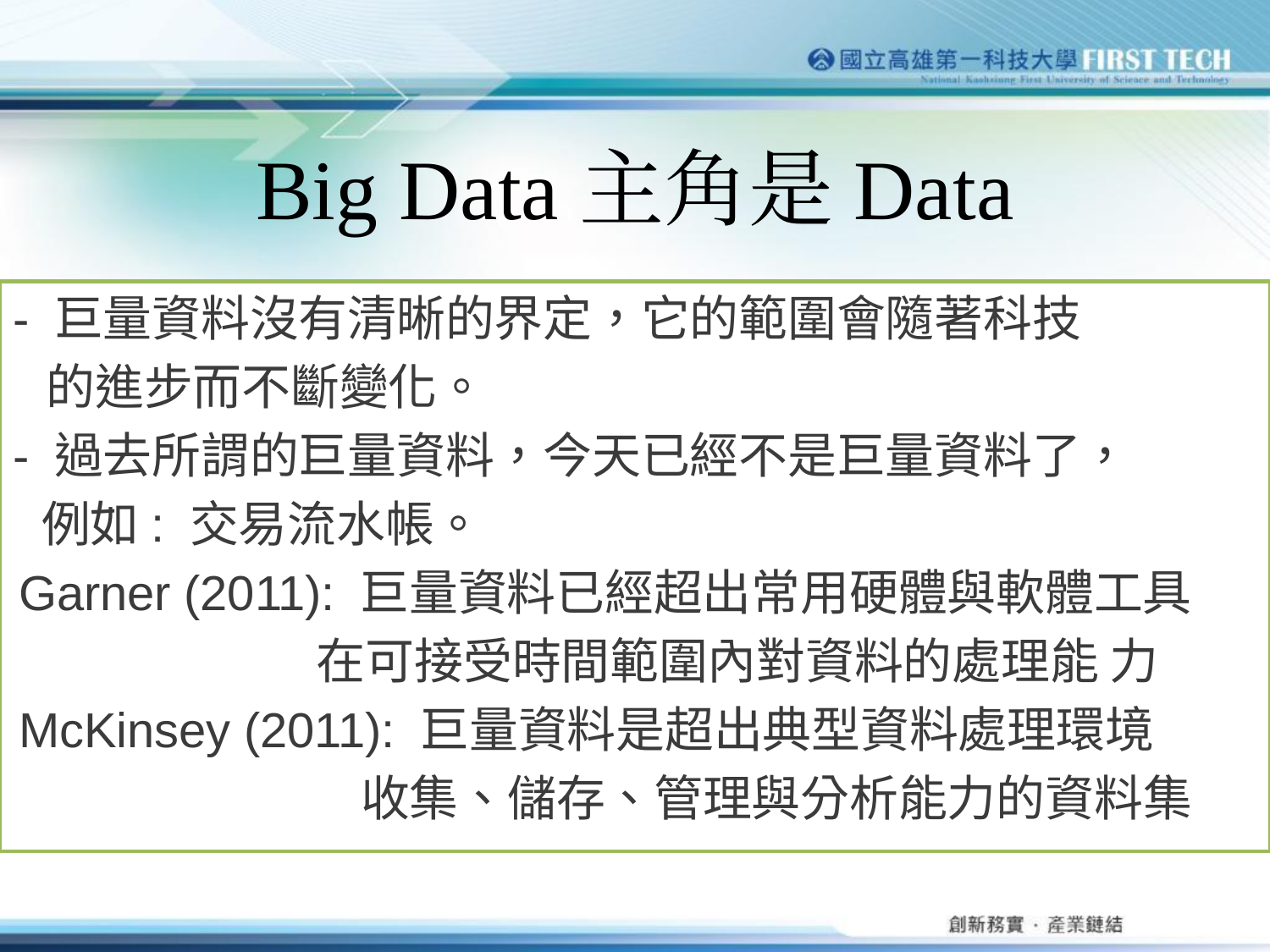

# Big Data主角是Data
- 巨量資料沒有清晰的界定，它的範圍會隨著科技
  的進步而不斷變化。
- 過去所謂的巨量資料，今天已經不是巨量資料了，
 例如: 交易流水帳。
Garner (2011): 巨量資料已經超出常用硬體與軟體工具
                          在可接受時間範圍內對資料的處理能 力
McKinsey (2011): 巨量資料是超出典型資料處理環境
                              收集、儲存、管理與分析能力的資料集